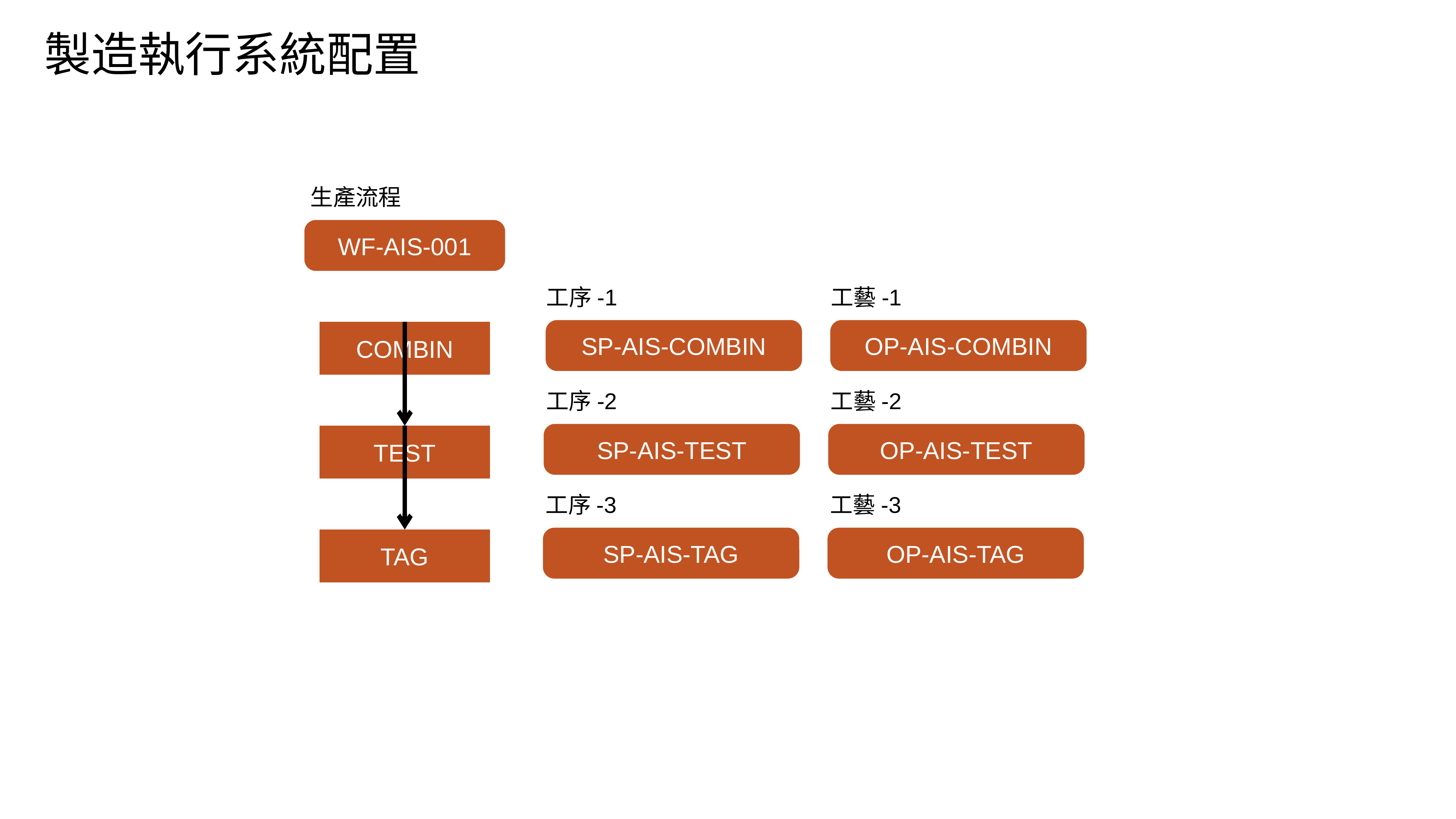

製造執行系統配置
生產流程
WF-AIS-001
工序-1
工藝-1
SP-AIS-COMBIN
OP-AIS-COMBIN
COMBIN
工序-2
工藝-2
SP-AIS-TEST
OP-AIS-TEST
TEST
工序-3
工藝-3
SP-AIS-TAG
OP-AIS-TAG
TAG